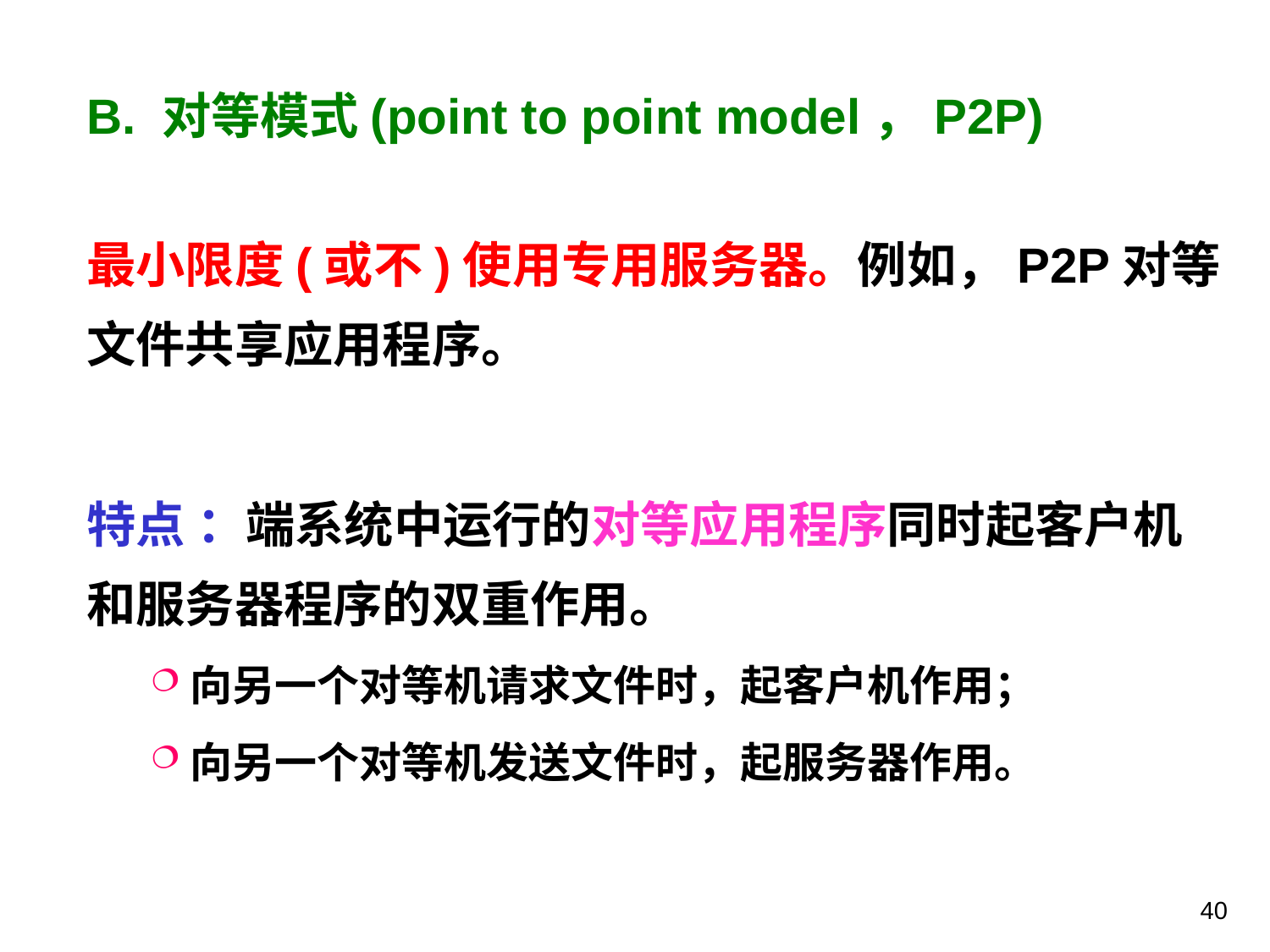

# B. 对等模式(point to point model，P2P)
最小限度(或不)使用专用服务器。例如，P2P对等文件共享应用程序。

特点 ：端系统中运行的对等应用程序同时起客户机和服务器程序的双重作用。
向另一个对等机请求文件时，起客户机作用；
向另一个对等机发送文件时，起服务器作用。

40